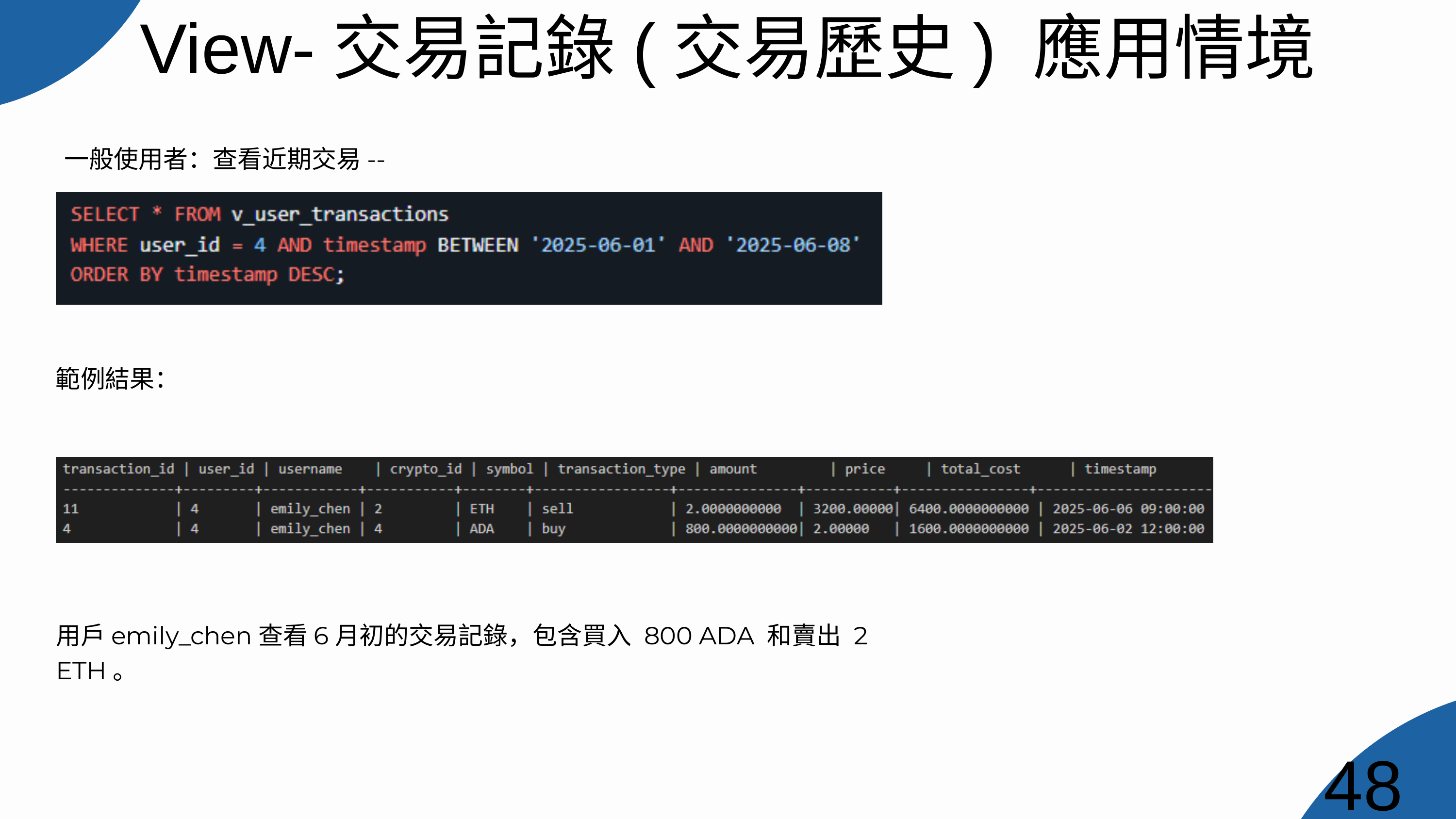

View-交易記錄(交易歷史) 應用情境
一般使用者：查看近期交易--

範例結果：

用戶emily_chen查看6月初的交易記錄，包含買入 800 ADA 和賣出 2 ETH。

48